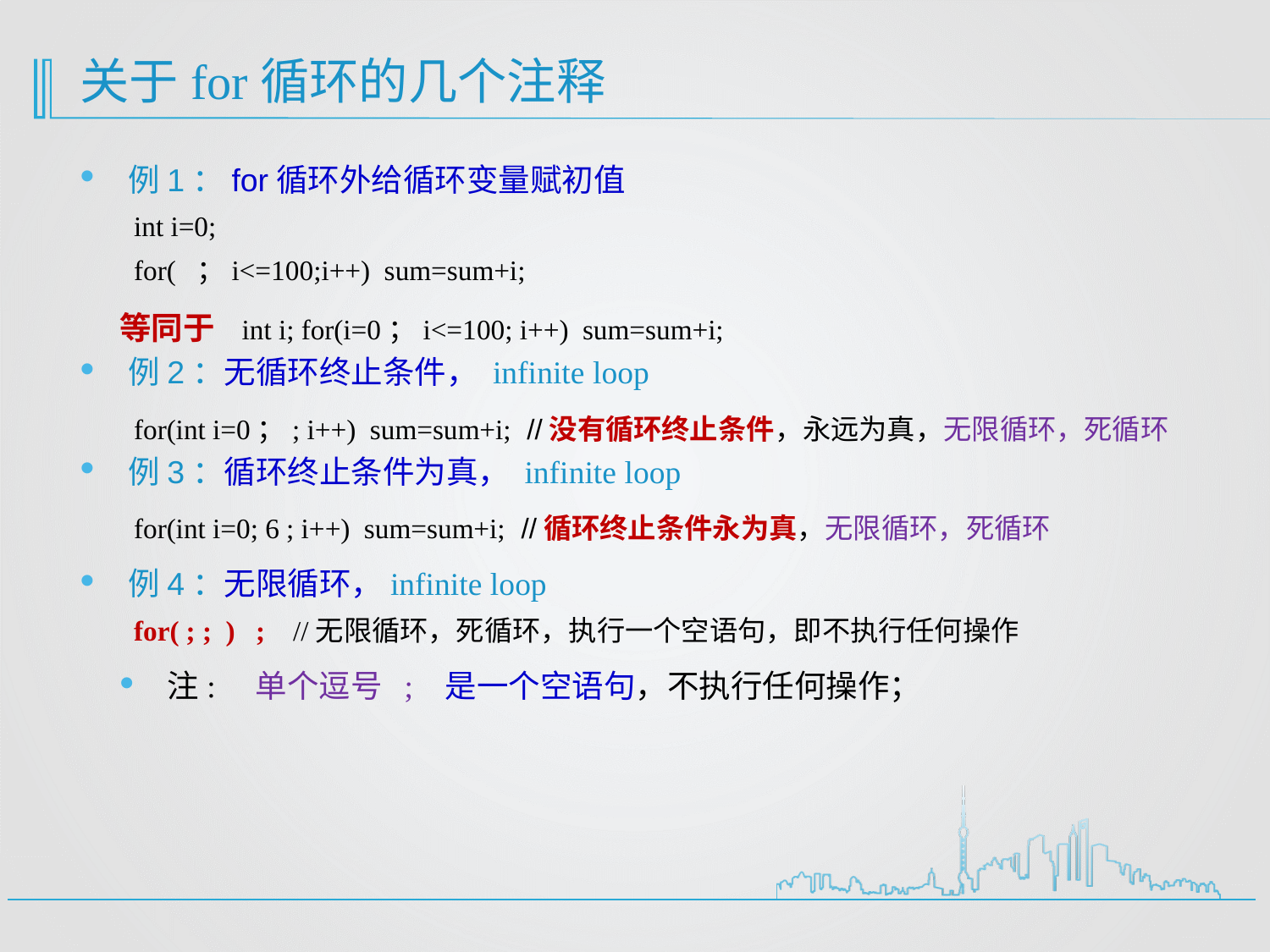

# 关于for循环的几个注释
例1：for循环外给循环变量赋初值
  int i=0;
  for(  ；i<=100;i++)  sum=sum+i;
等同于   int i; for(i=0；i<=100; i++)  sum=sum+i;
例2：无循环终止条件， infinite loop
  for(int i=0；; i++)  sum=sum+i;  //没有循环终止条件，永远为真，无限循环，死循环
例3：循环终止条件为真， infinite loop
  for(int i=0; 6 ; i++)  sum=sum+i;  //循环终止条件永为真，无限循环，死循环
例4：无限循环，infinite loop
  for( ; ;  )   ;    //无限循环，死循环，执行一个空语句，即不执行任何操作
注:    单个逗号  ;   是一个空语句，不执行任何操作；